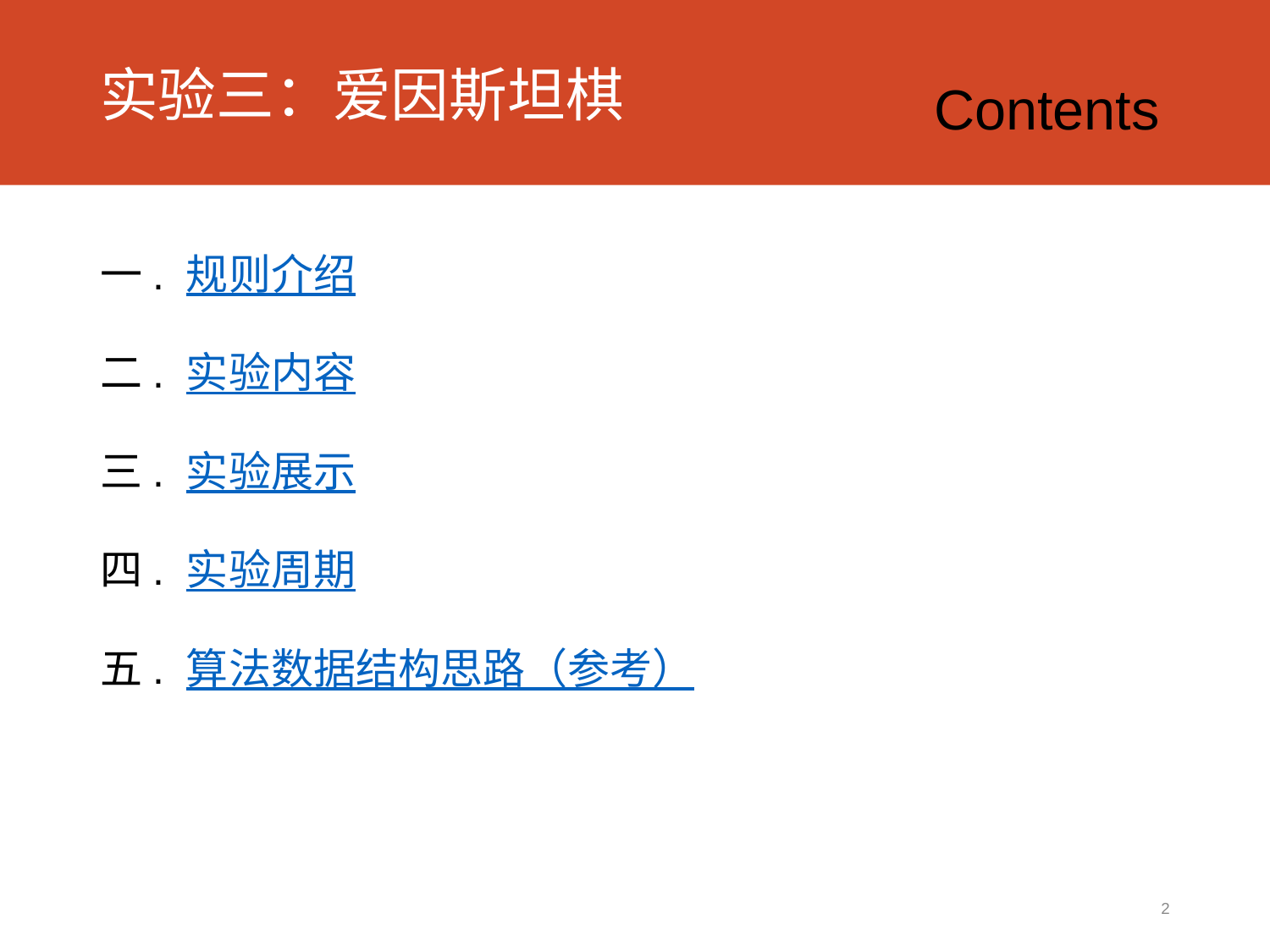

Contents
# 实验三：爱因斯坦棋
一. 规则介绍
二. 实验内容
三. 实验展示
四. 实验周期
五. 算法数据结构思路（参考）
2